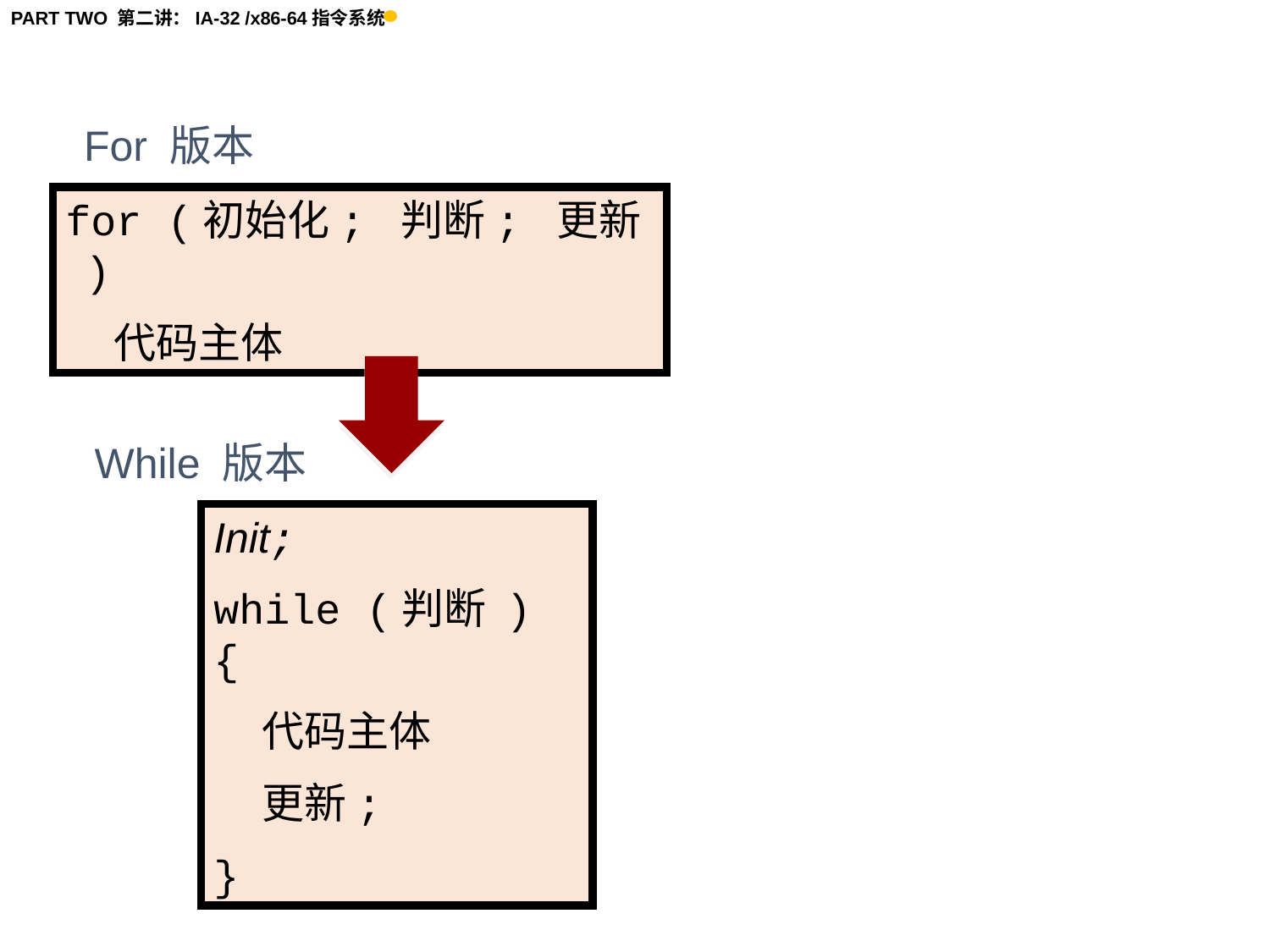

PART TWO 第二讲：IA-32 /x86-64指令系统

For 版本

for (初始化; 判断; 更新 )
    代码主体

While 版本

Init;
while (判断 ) {
    代码主体
    更新;
}